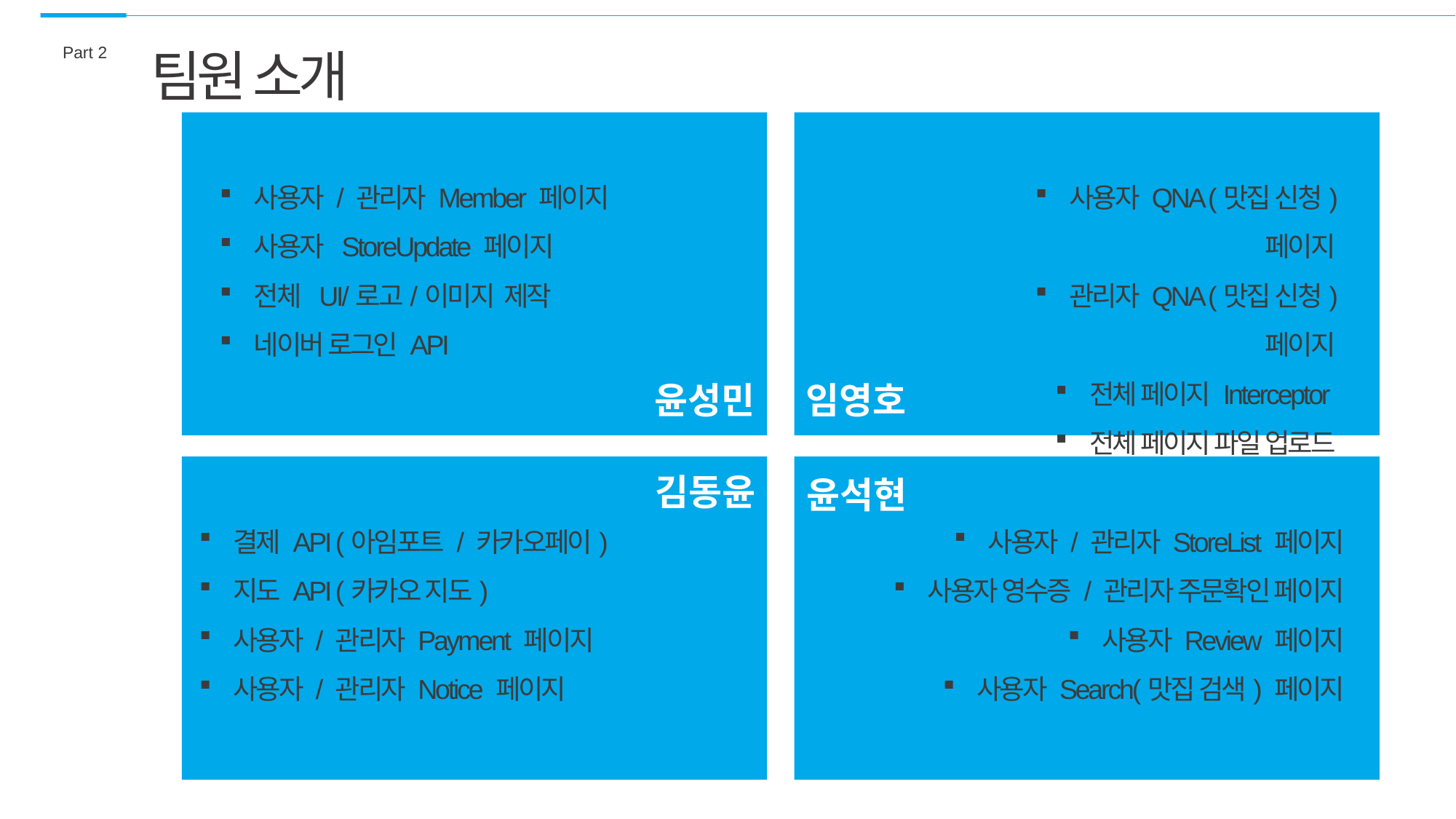

Part 2
팀원 소개

사용자 / 관리자 Member 페이지
사용자  StoreUpdate 페이지
전체  UI/로고/이미지  제작
네이버 로그인 API
사용자 QNA (맛집 신청) 페이지
관리자 QNA (맛집 신청) 페이지
전체 페이지 Interceptor
전체 페이지 파일 업로드

윤성민

임영호

김동윤

윤석현
결제 API (아임포트 / 카카오페이)
지도 API (카카오 지도)
사용자 / 관리자 Payment 페이지
사용자 / 관리자 Notice 페이지
사용자 / 관리자 StoreList 페이지
사용자 영수증 / 관리자 주문확인 페이지
사용자 Review 페이지
사용자 Search(맛집 검색) 페이지